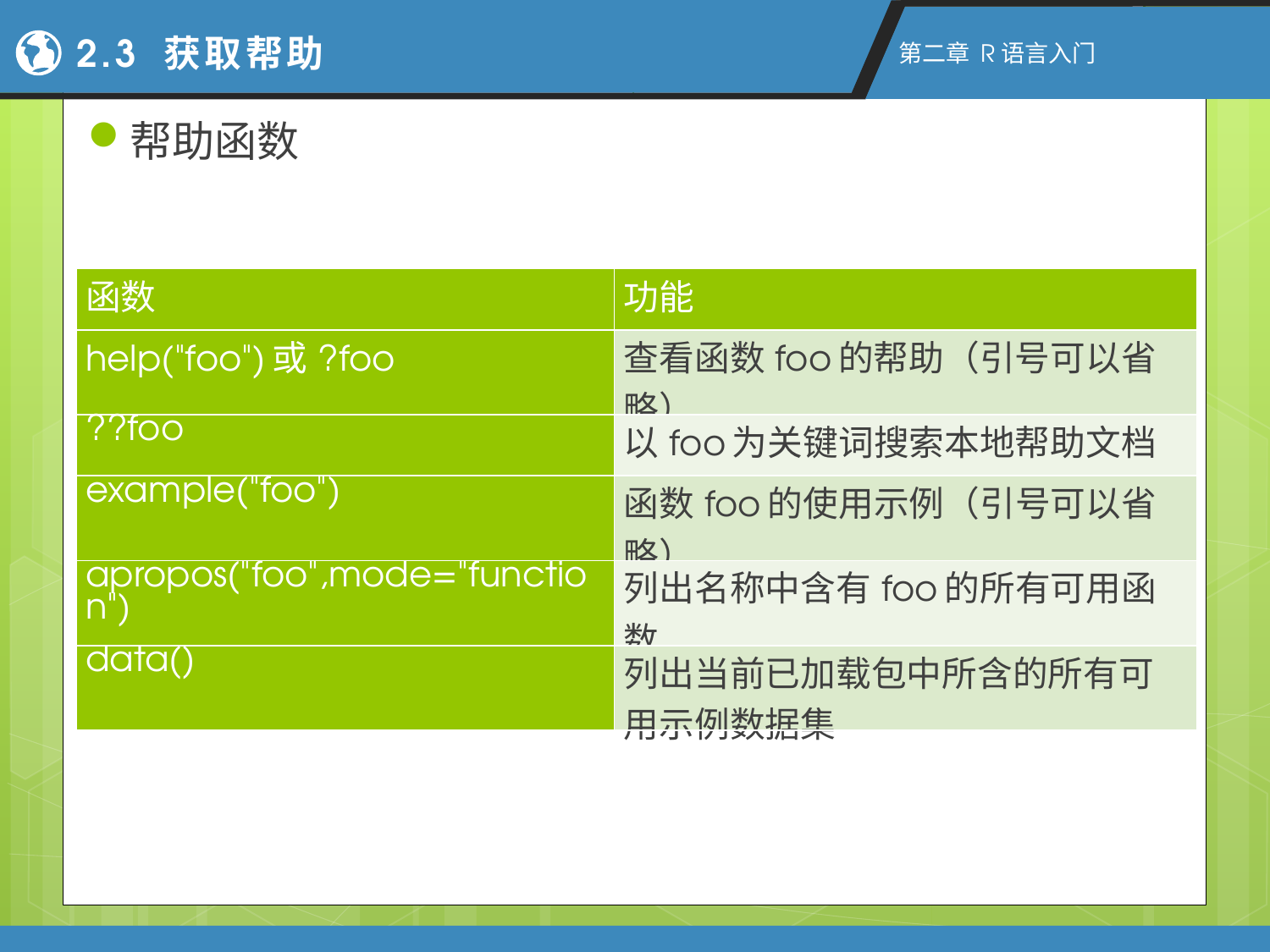

2.3 获取帮助

第二章 R语言入门
帮助函数
| 函数 | 功能 |
| --- | --- |
| help("foo")或?foo | 查看函数foo的帮助（引号可以省略） |
| ??foo | 以foo为关键词搜索本地帮助文档 |
| example("foo") | 函数foo的使用示例（引号可以省略） |
| apropos("foo",mode="function") | 列出名称中含有foo的所有可用函数 |
| data() | 列出当前已加载包中所含的所有可用示例数据集 |